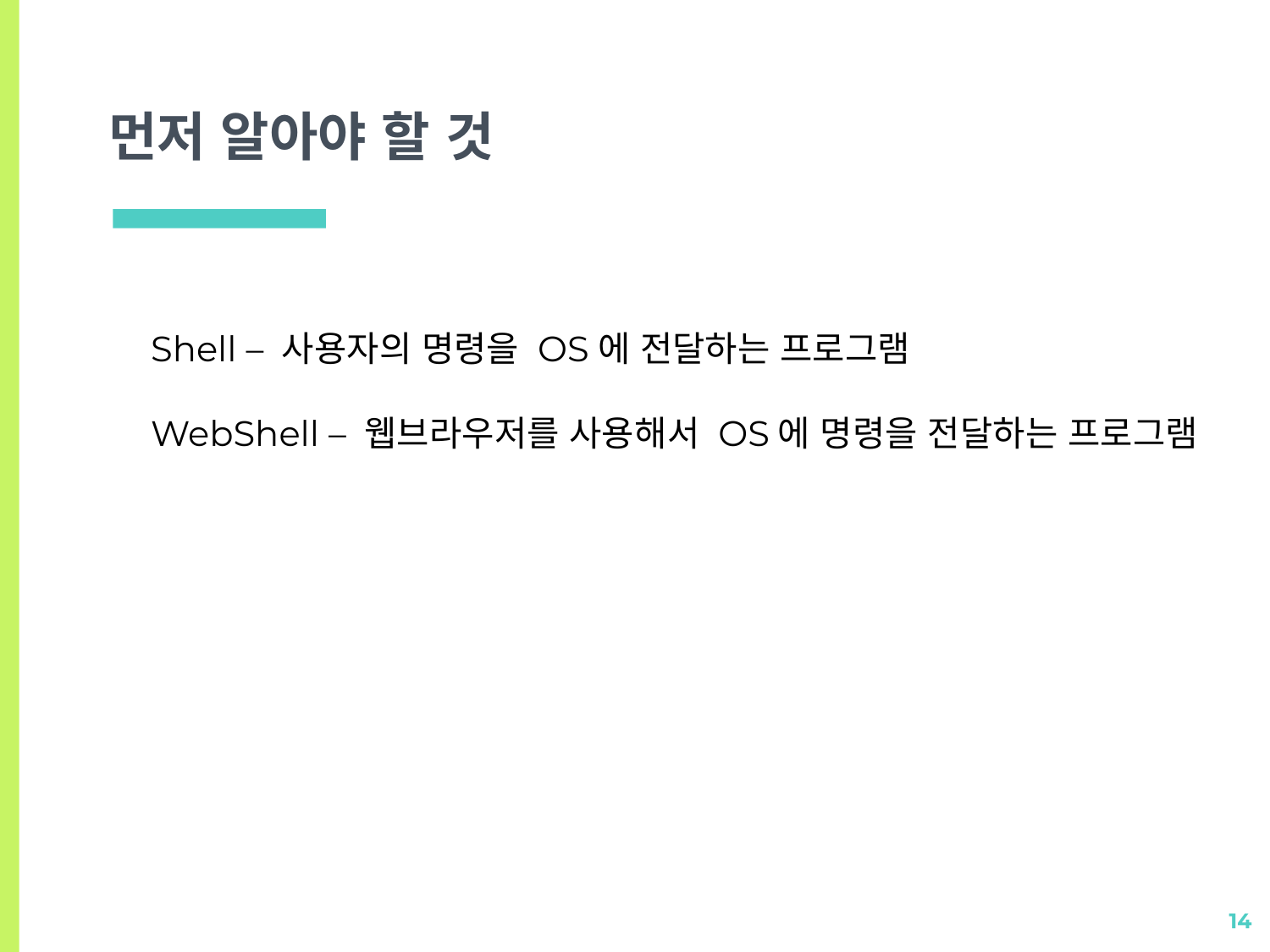

# 먼저 알아야 할 것
Shell – 사용자의 명령을 OS에 전달하는 프로그램

WebShell – 웹브라우저를 사용해서 OS에 명령을 전달하는 프로그램

14